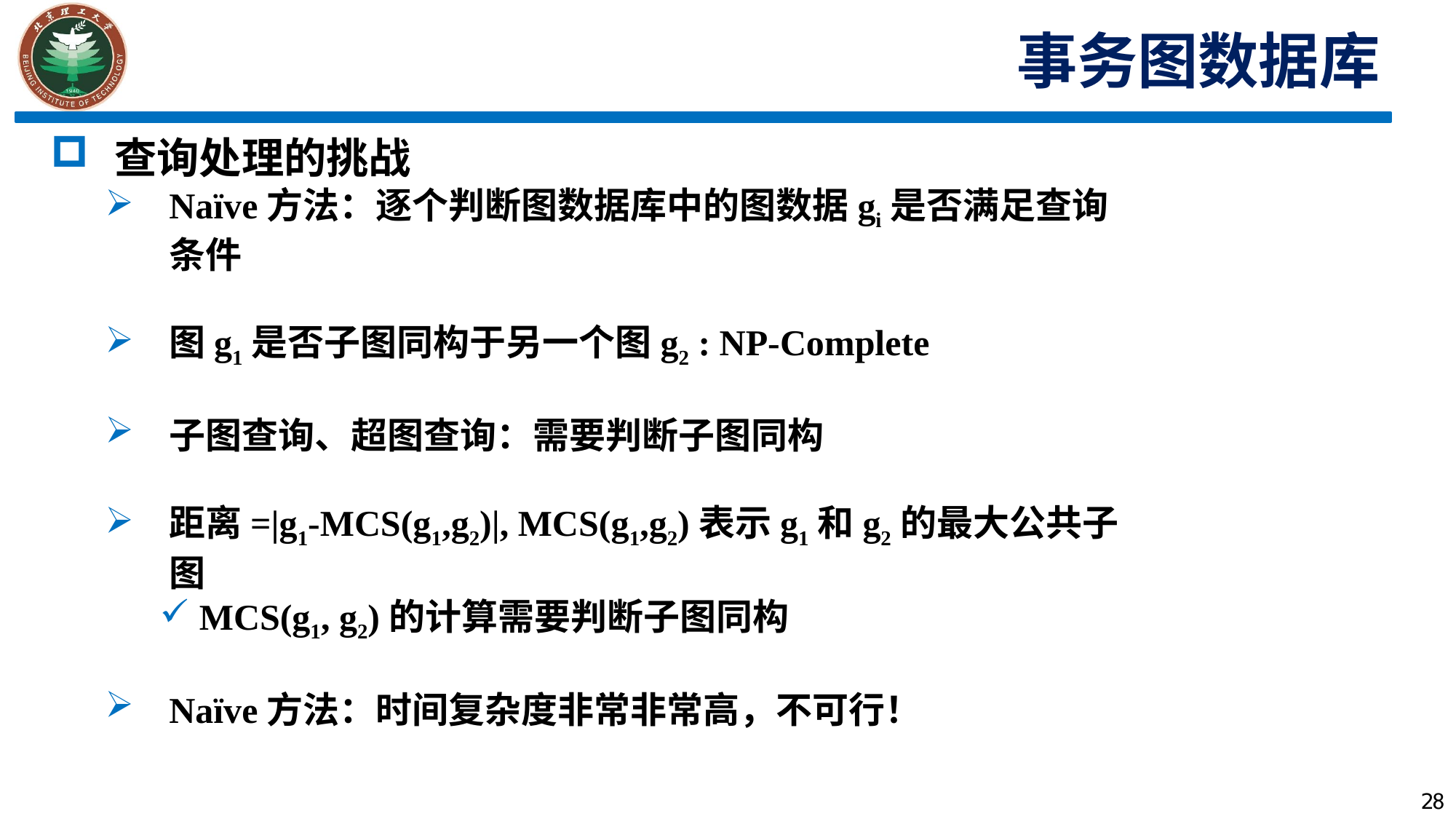

事务图数据库
查询处理的挑战
Naïve方法：逐个判断图数据库中的图数据gi是否满足查询条件

图g1是否子图同构于另一个图g2 : NP-Complete

子图查询、超图查询：需要判断子图同构

距离=|g1-MCS(g1,g2)|, MCS(g1,g2)表示g1和g2的最大公共子图
 MCS(g1, g2)的计算需要判断子图同构

Naïve方法：时间复杂度非常非常高，不可行！
28